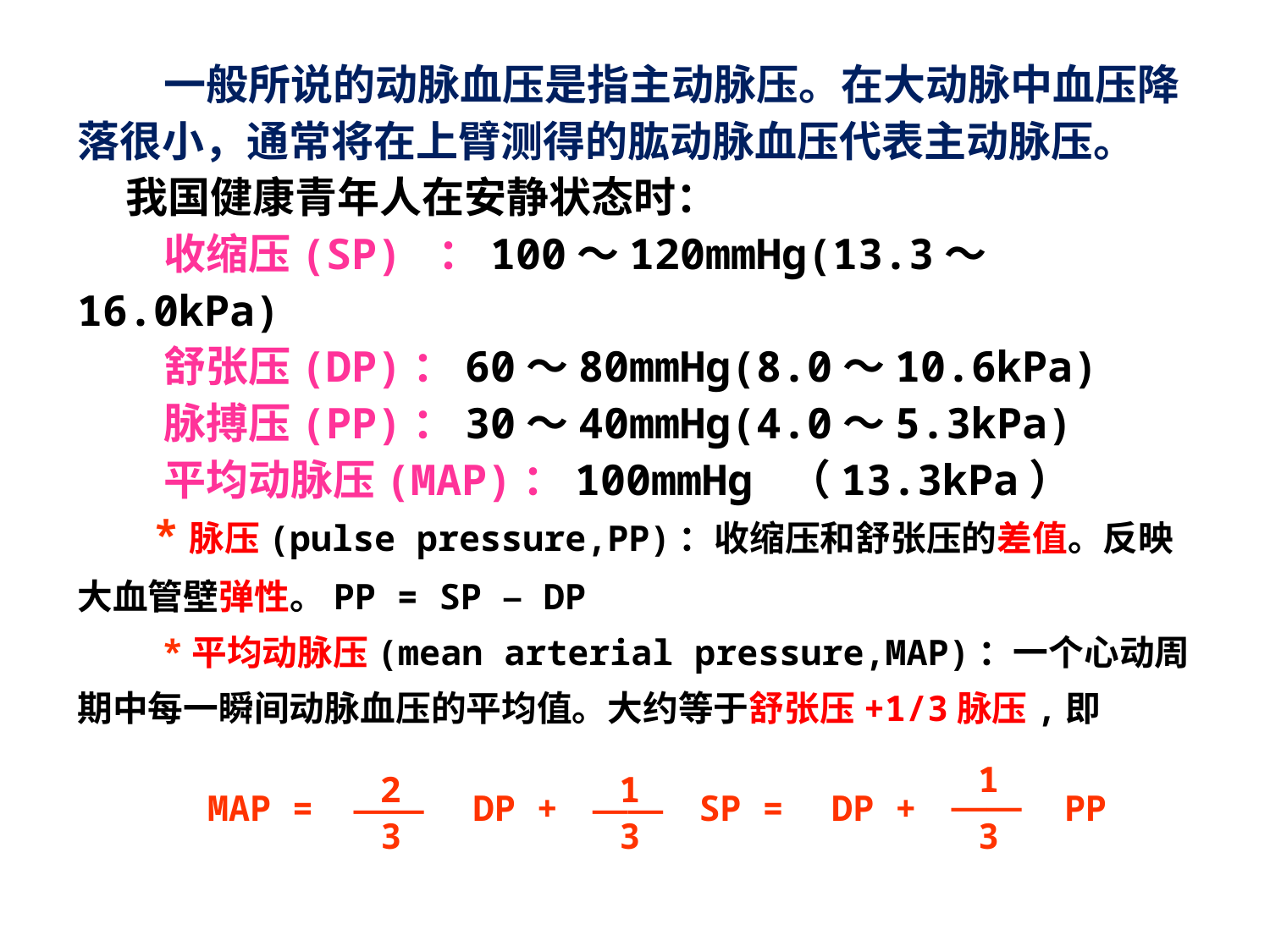

一般所说的动脉血压是指主动脉压。在大动脉中血压降落很小，通常将在上臂测得的肱动脉血压代表主动脉压。
    我国健康青年人在安静状态时：
        收缩压(SP) ：100～120mmHg(13.3～16.0kPa)
        舒张压(DP)：60～80mmHg(8.0～10.6kPa)
        脉搏压(PP)：30～40mmHg(4.0～5.3kPa)
        平均动脉压(MAP)：100mmHg （13.3kPa）
   *脉压(pulse pressure,PP)：收缩压和舒张压的差值。反映大血管壁弹性。PP = SP – DP
    *平均动脉压(mean arterial pressure,MAP)：一个心动周期中每一瞬间动脉血压的平均值。大约等于舒张压+1/3脉压,即
1
MAP =
2
DP +
1
SP =
DP +
PP
——
——
——
3
3
3